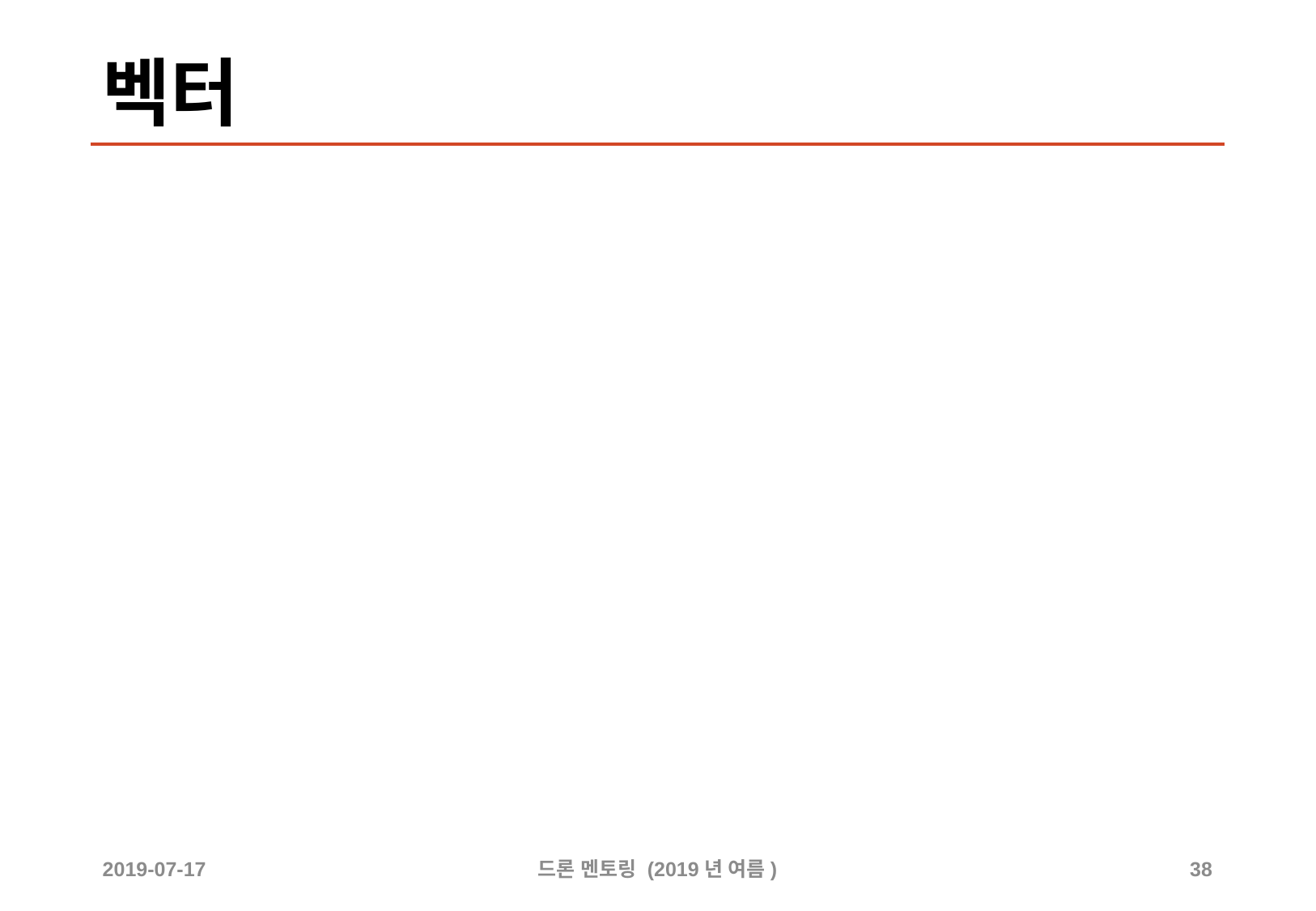

# 벡터

2019-07-17
드론 멘토링 (2019년 여름)
38